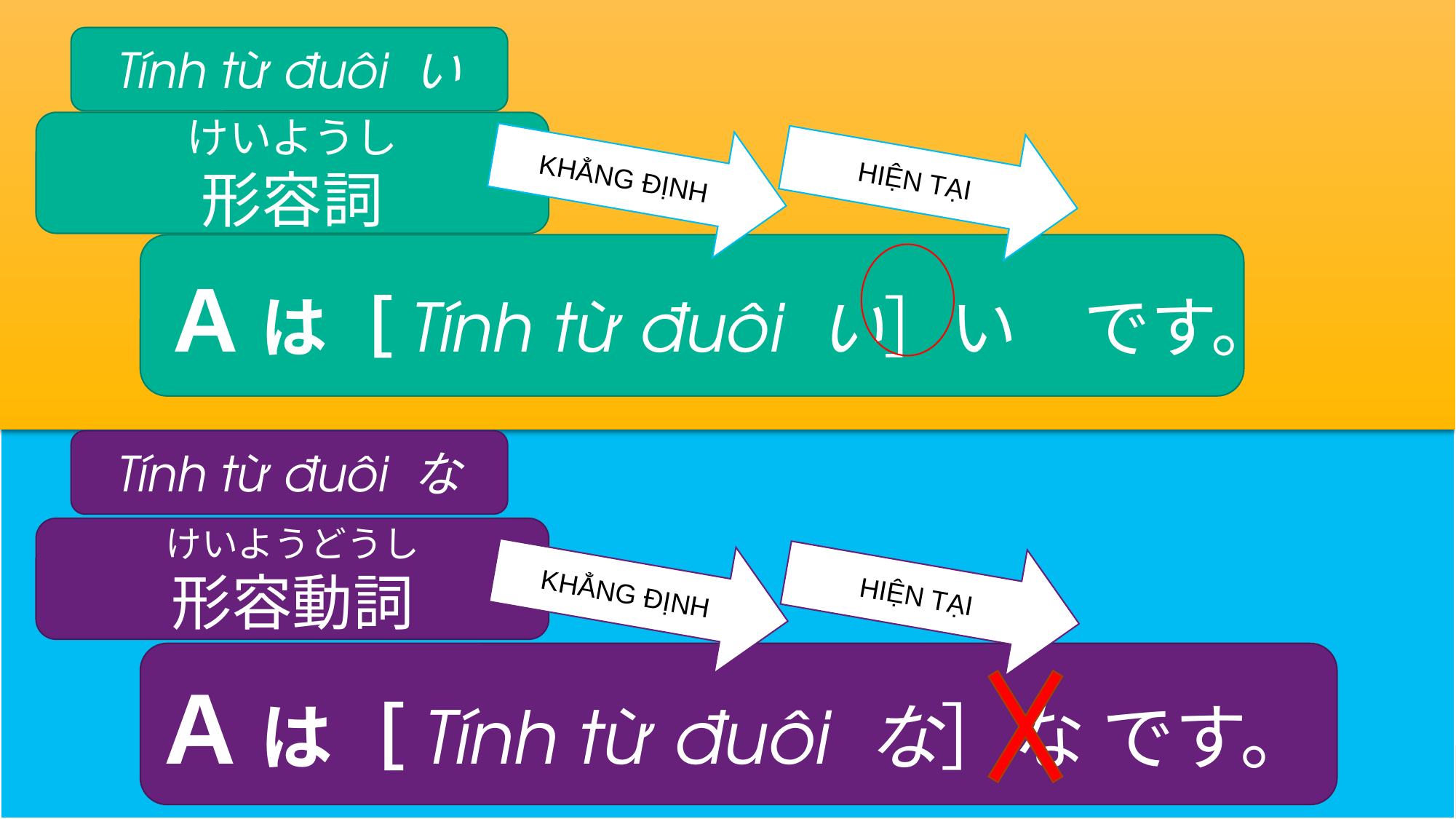

Tính từ đuôi い
けいようし
形容詞
KHẲNG ĐỊNH
HIỆN TẠI
Aは［Tính từ đuôi い］い　です。

Tính từ đuôi な
けいようどうし
形容動詞
KHẲNG ĐỊNH
HIỆN TẠI

Aは［Tính từ đuôi な］な です。